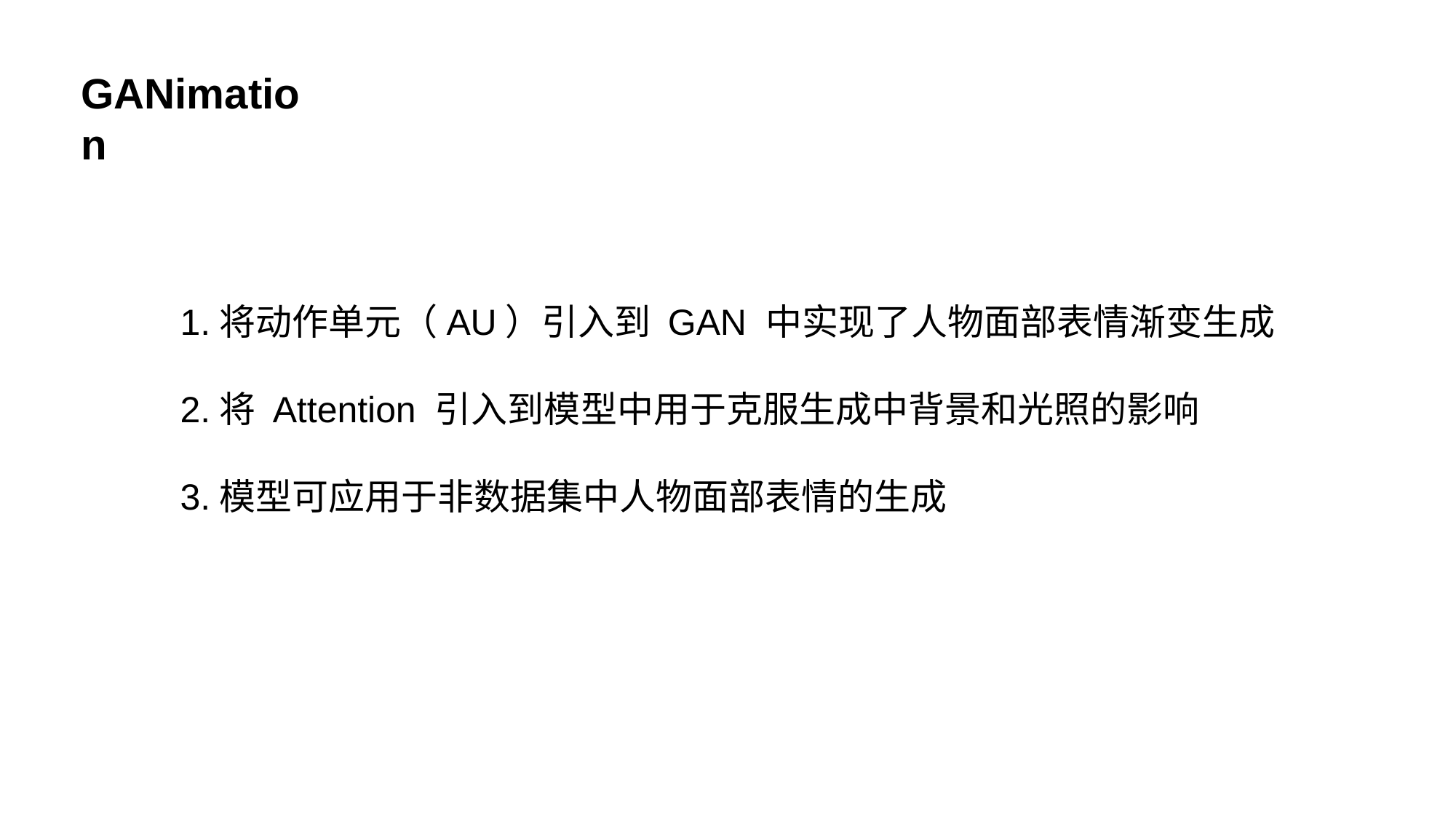

GANimation
1.将动作单元（AU）引入到 GAN 中实现了人物面部表情渐变生成

2.将 Attention 引入到模型中用于克服生成中背景和光照的影响

3.模型可应用于非数据集中人物面部表情的生成